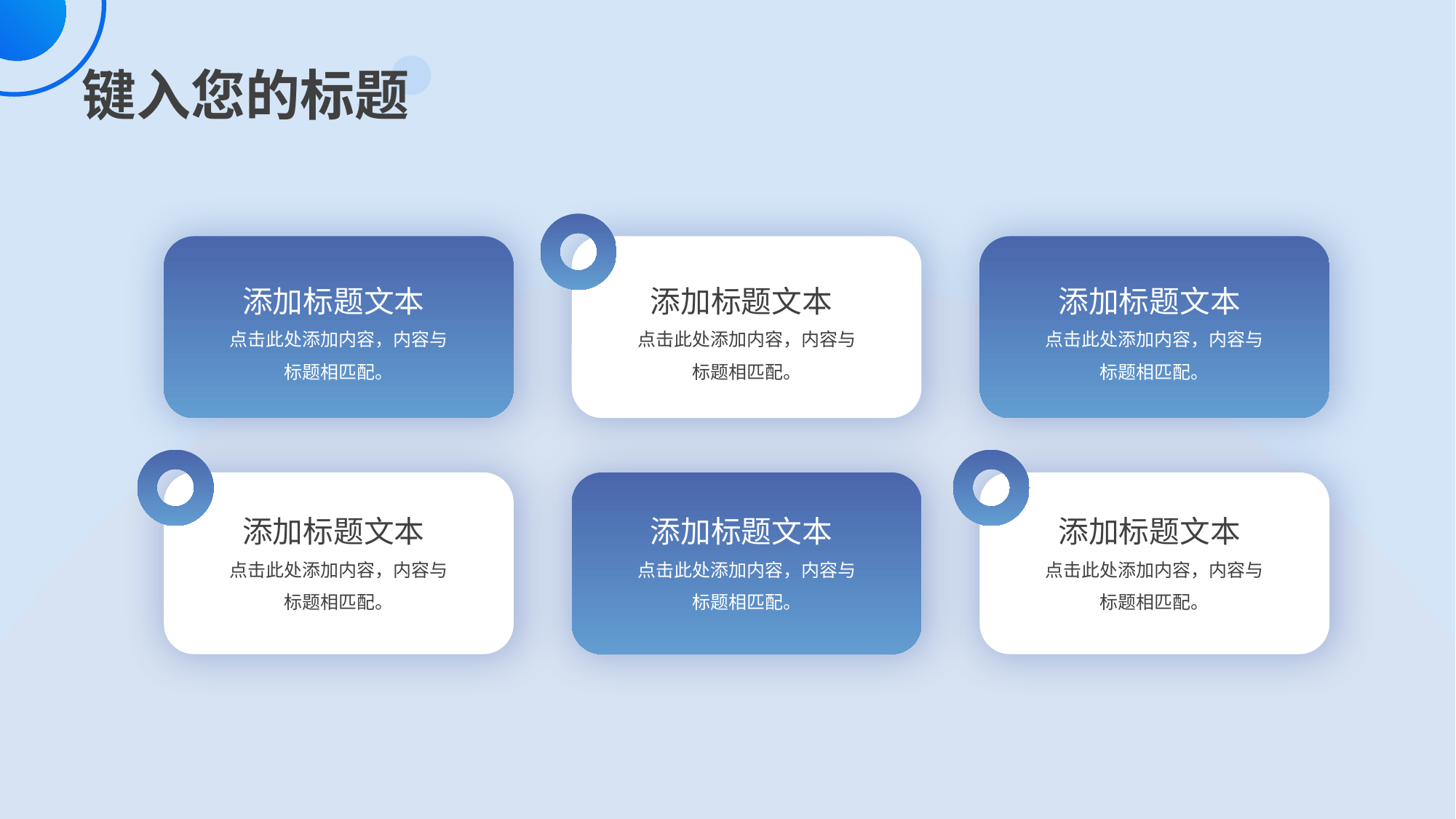

添加标题文本
添加标题文本
添加标题文本
点击此处添加内容，内容与标题相匹配。
点击此处添加内容，内容与标题相匹配。
点击此处添加内容，内容与标题相匹配。

添加标题文本
添加标题文本
添加标题文本
点击此处添加内容，内容与标题相匹配。
点击此处添加内容，内容与标题相匹配。
点击此处添加内容，内容与标题相匹配。